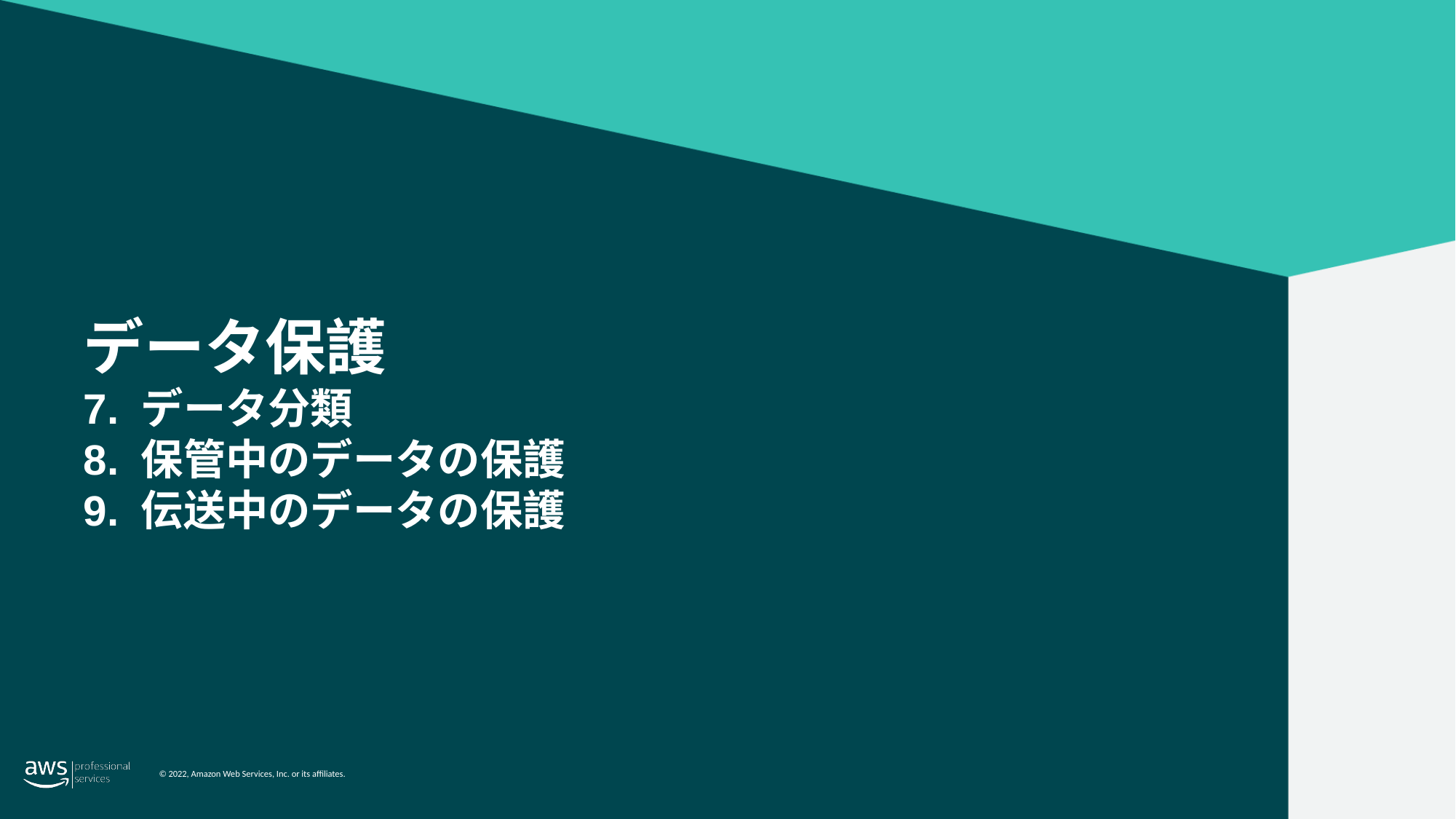

# データ保護 7. データ分類 8. 保管中のデータの保護 9. 伝送中のデータの保護